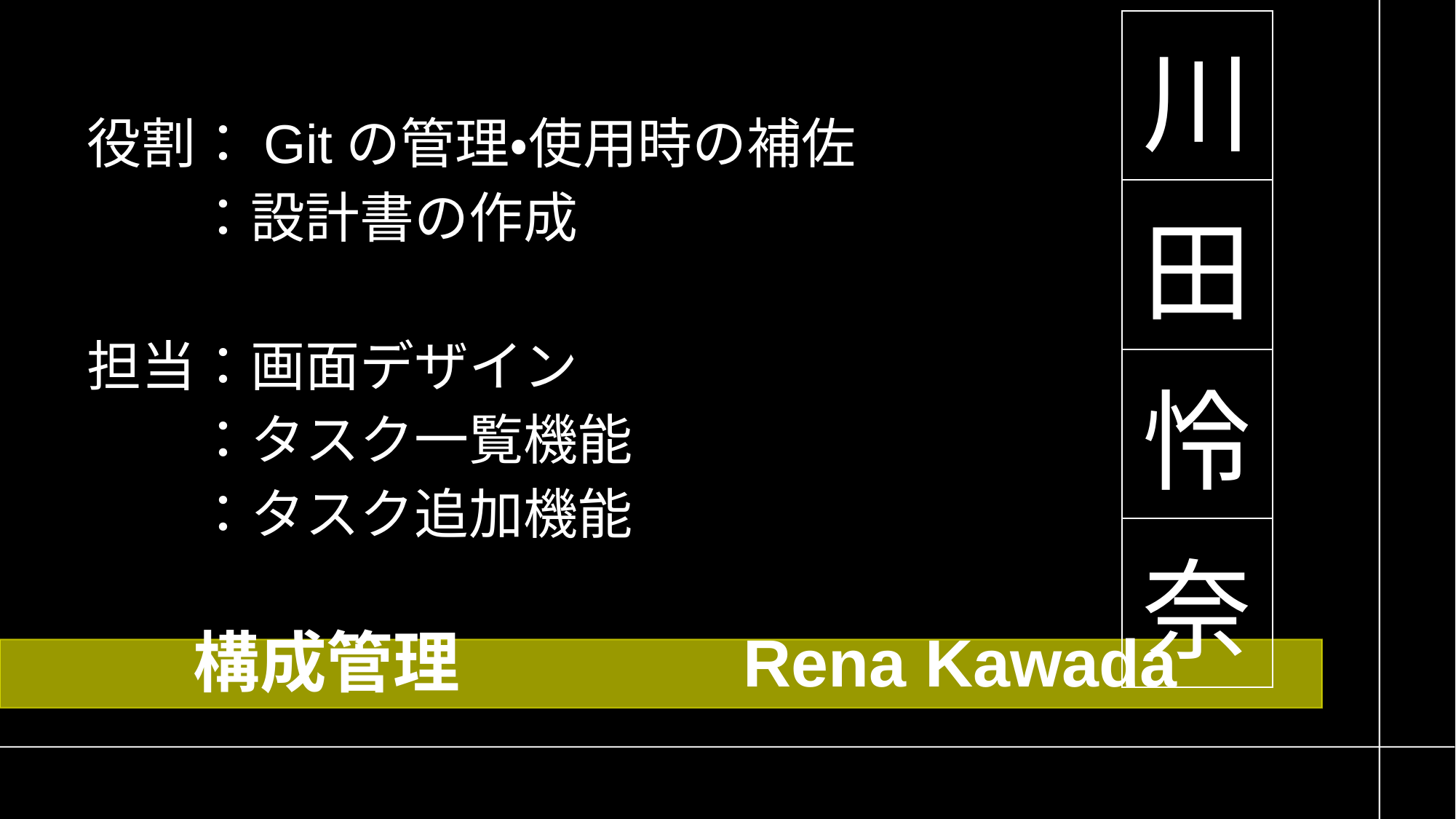

| 川 |
| --- |
| 田 |
| 怜 |
| 奈 |
役割：Gitの管理・使用時の補佐
	：設計書の作成

担当：画面デザイン
　　：タスク一覧機能
　　：タスク追加機能

# 構成管理　　　　Rena Kawada